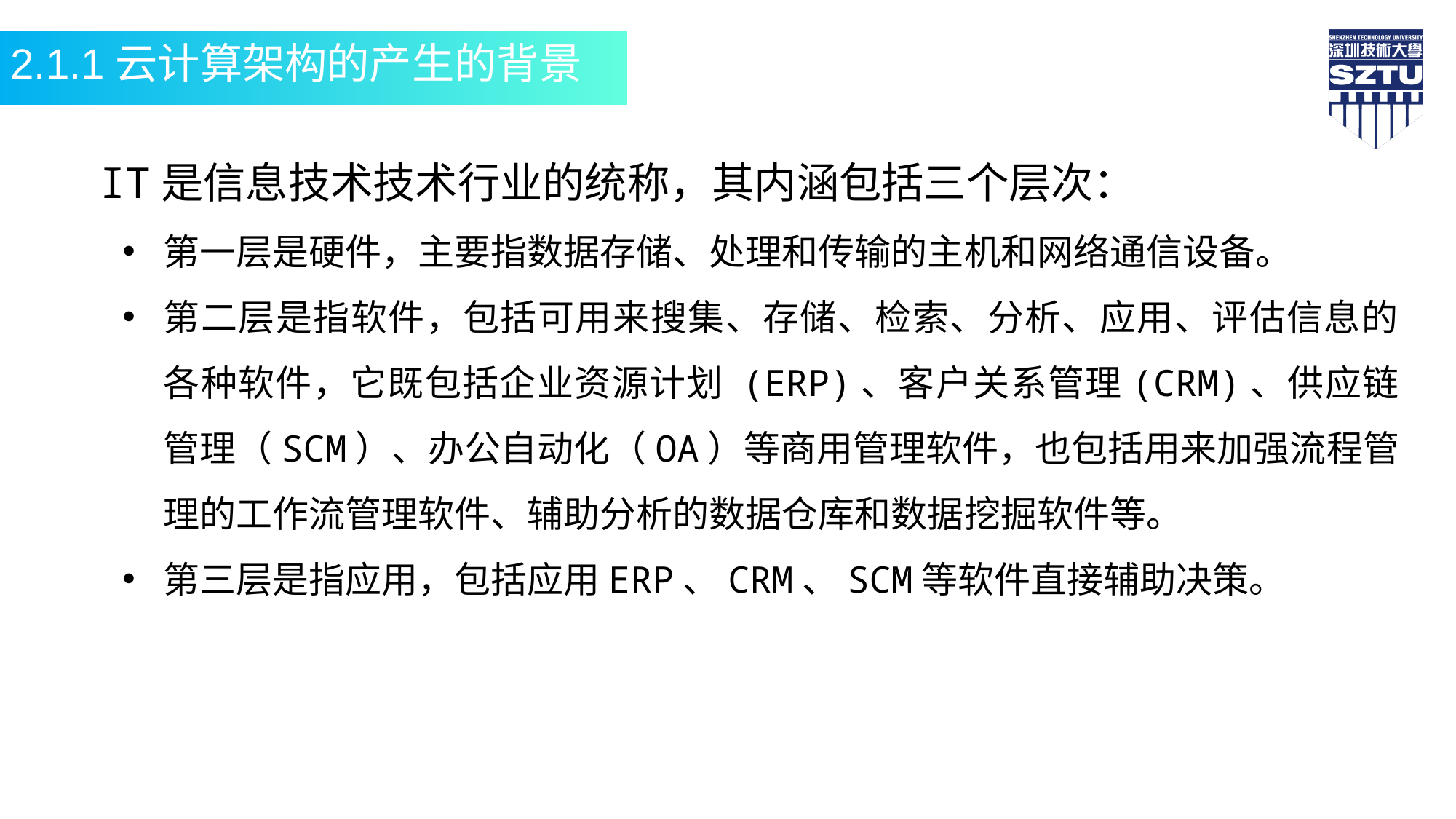

2.1.1云计算架构的产生的背景

IT是信息技术技术行业的统称，其内涵包括三个层次：
第一层是硬件，主要指数据存储、处理和传输的主机和网络通信设备。
第二层是指软件，包括可用来搜集、存储、检索、分析、应用、评估信息的各种软件，它既包括企业资源计划 (ERP)、客户关系管理(CRM)、供应链管理（SCM）、办公自动化（OA）等商用管理软件，也包括用来加强流程管理的工作流管理软件、辅助分析的数据仓库和数据挖掘软件等。
第三层是指应用，包括应用ERP、CRM、SCM等软件直接辅助决策。